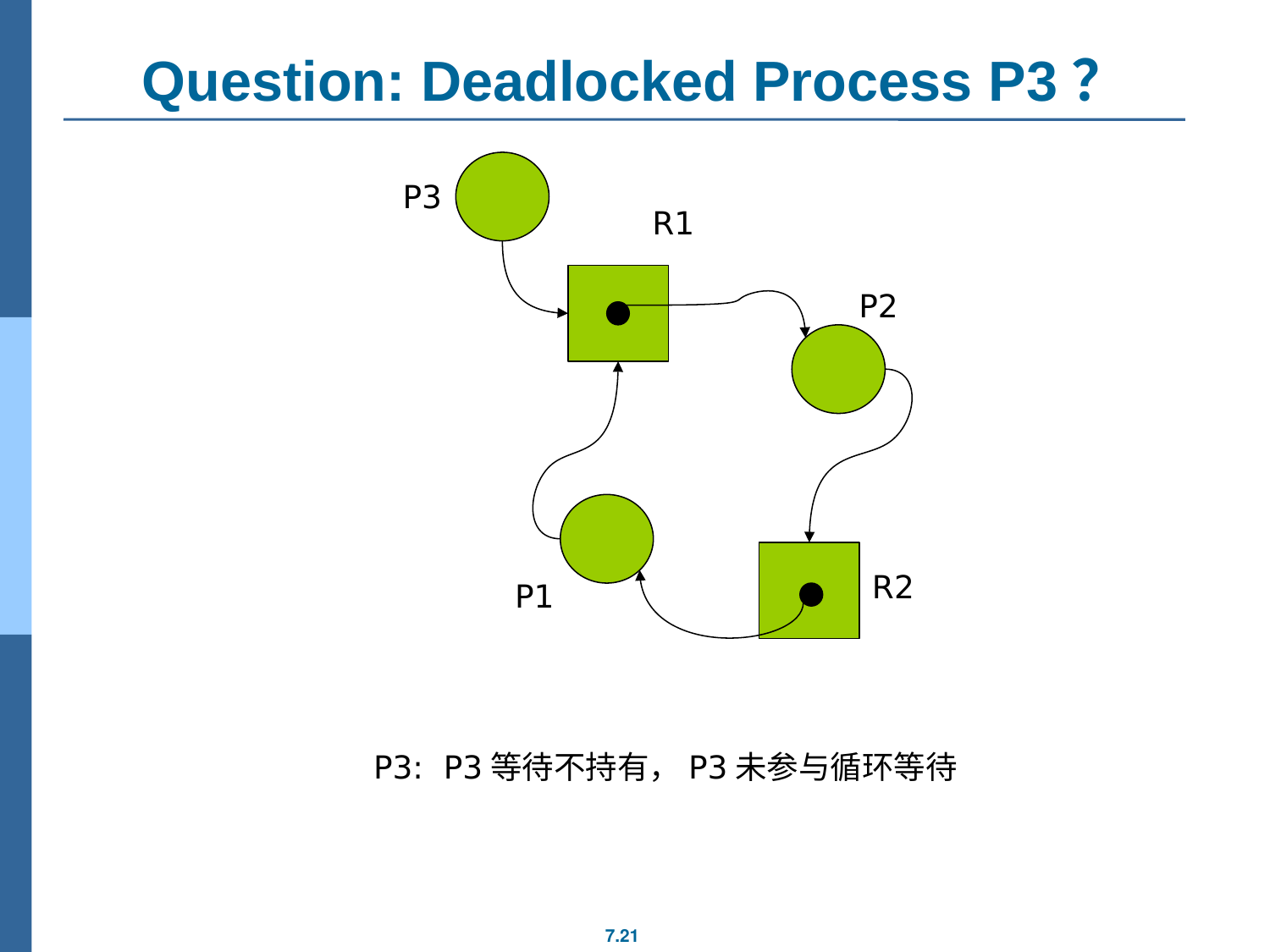

# Question: Deadlocked Process P3？

P3
R1

P2

R2
P1

P3:  P3等待不持有，P3未参与循环等待